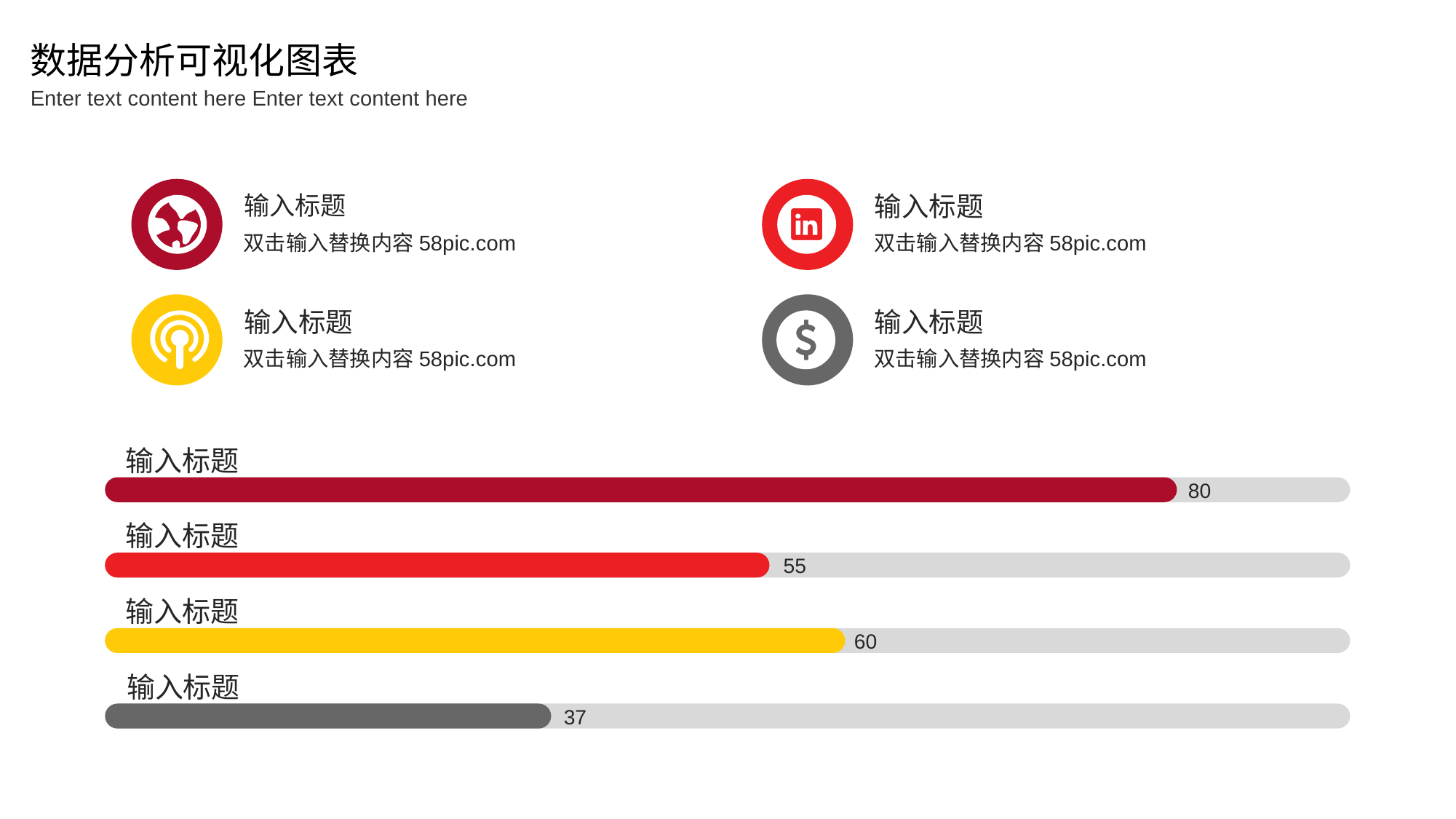

数据分析可视化图表
Enter text content here Enter text content here

输入标题
双击输入替换内容58pic.com
输入标题
双击输入替换内容58pic.com

输入标题
双击输入替换内容58pic.com
输入标题
双击输入替换内容58pic.com

输入标题

80
输入标题

55
输入标题

60
输入标题
37